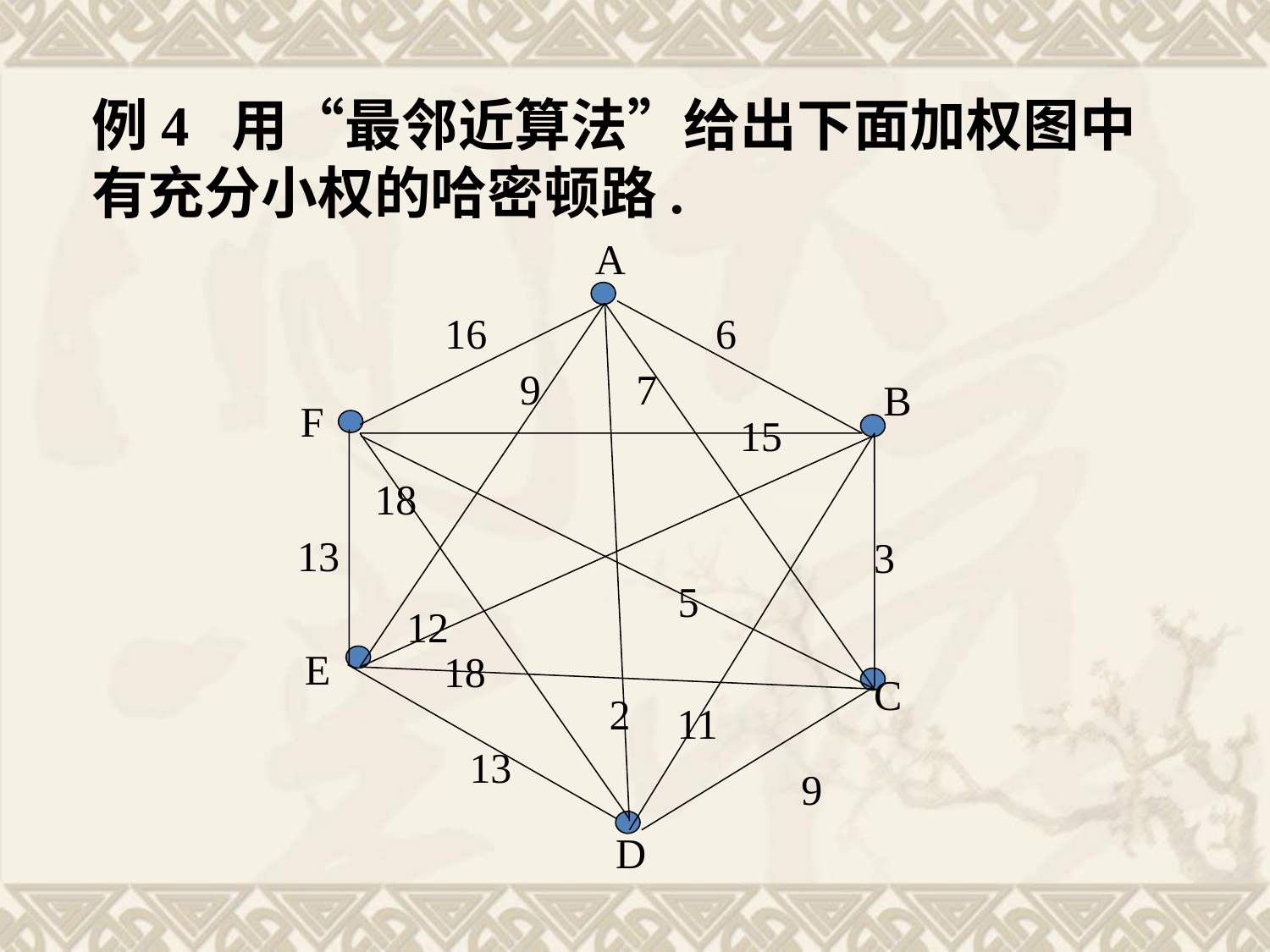

例4  用“最邻近算法”给出下面加权图中有充分小权的哈密顿路.
A
16
6
9         7
B
F
15
18
13
3
5
12
E
18
C
2
11
13
9

D